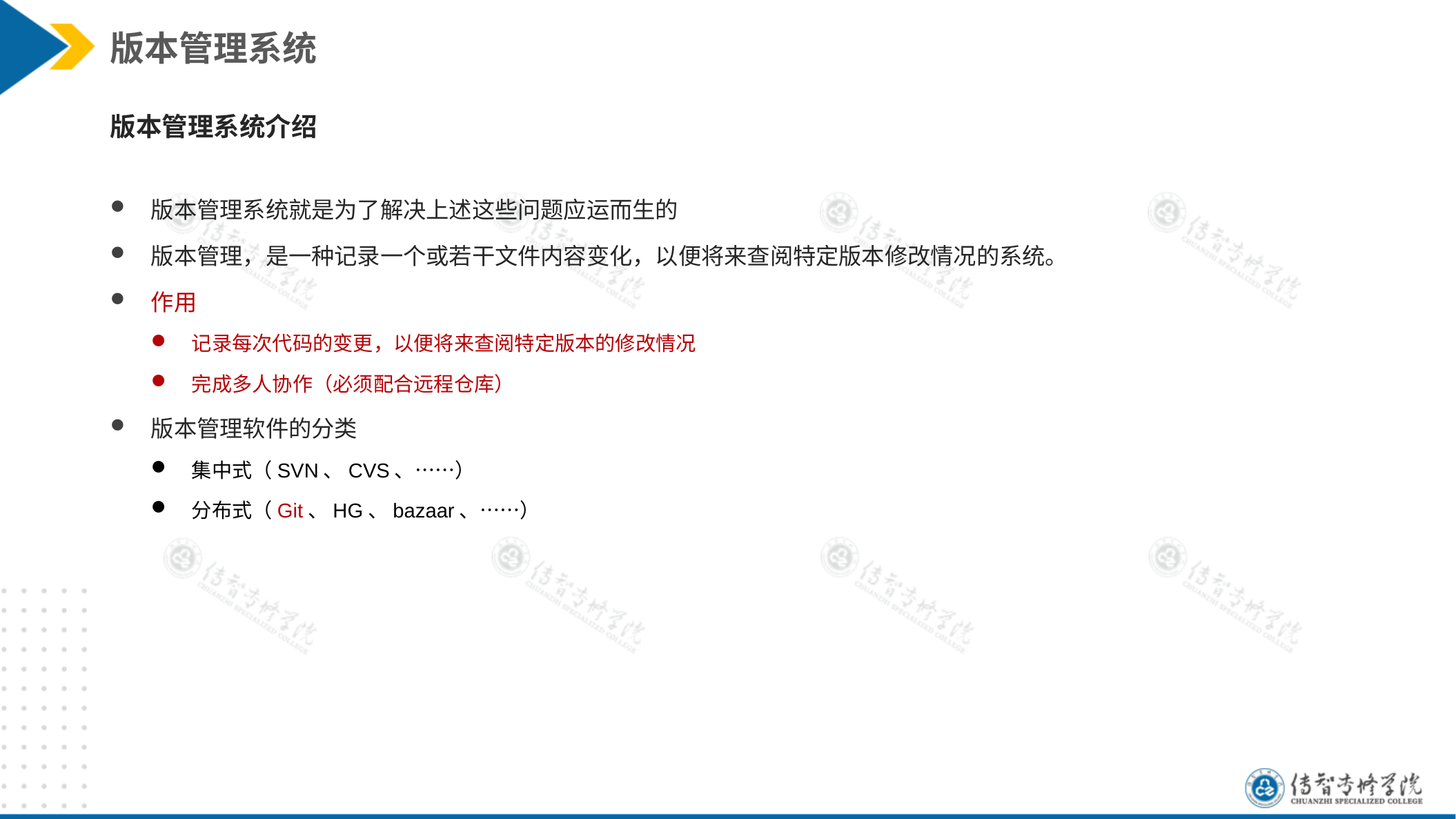

版本管理系统
版本管理系统介绍

版本管理系统就是为了解决上述这些问题应运而生的
版本管理，是一种记录一个或若干文件内容变化，以便将来查阅特定版本修改情况的系统。
作用
记录每次代码的变更，以便将来查阅特定版本的修改情况
完成多人协作（必须配合远程仓库）
版本管理软件的分类
集中式（SVN、CVS、……）
分布式（Git、HG、bazaar、……）